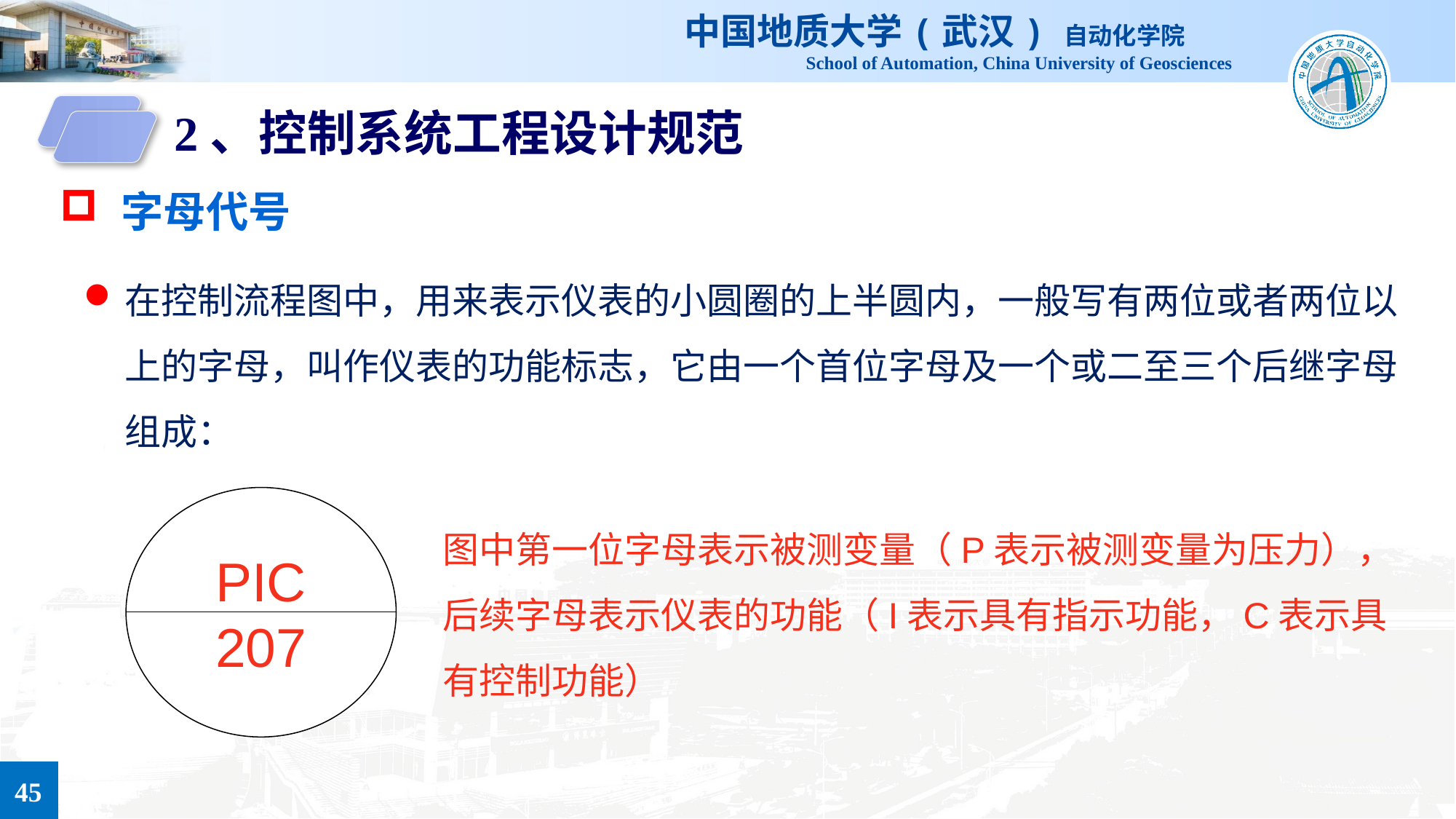

2、控制系统工程设计规范
字母代号
在控制流程图中，用来表示仪表的小圆圈的上半圆内，一般写有两位或者两位以上的字母，叫作仪表的功能标志，它由一个首位字母及一个或二至三个后继字母组成：

PIC
207
图中第一位字母表示被测变量（P表示被测变量为压力），
后续字母表示仪表的功能（I表示具有指示功能，C表示具有控制功能）
45